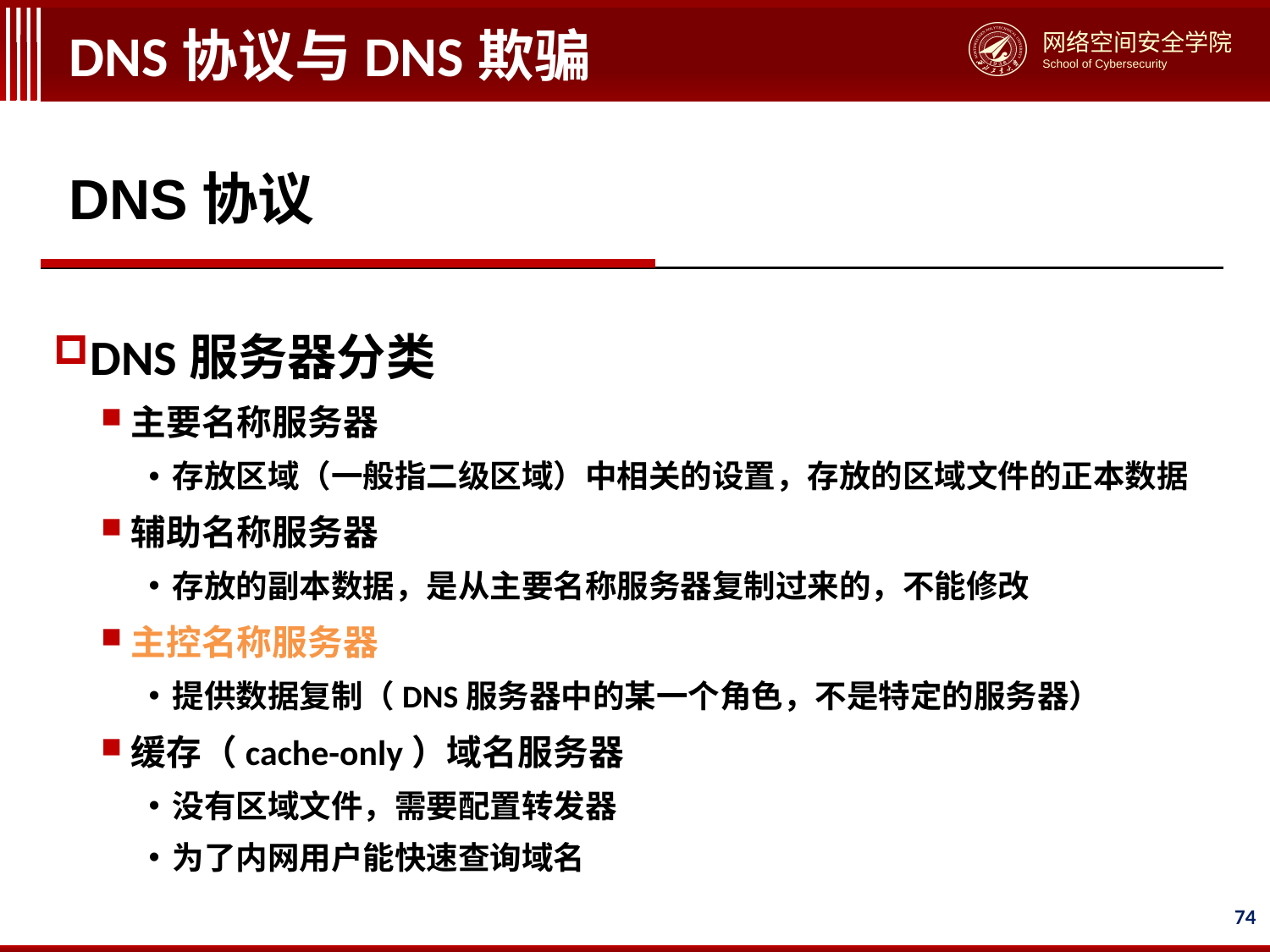

# DNS协议与DNS欺骗
DNS协议
DNS服务器分类
主要名称服务器
存放区域（一般指二级区域）中相关的设置，存放的区域文件的正本数据
辅助名称服务器
存放的副本数据，是从主要名称服务器复制过来的，不能修改
主控名称服务器
提供数据复制（DNS服务器中的某一个角色，不是特定的服务器）
缓存（cache-only）域名服务器
没有区域文件，需要配置转发器
为了内网用户能快速查询域名